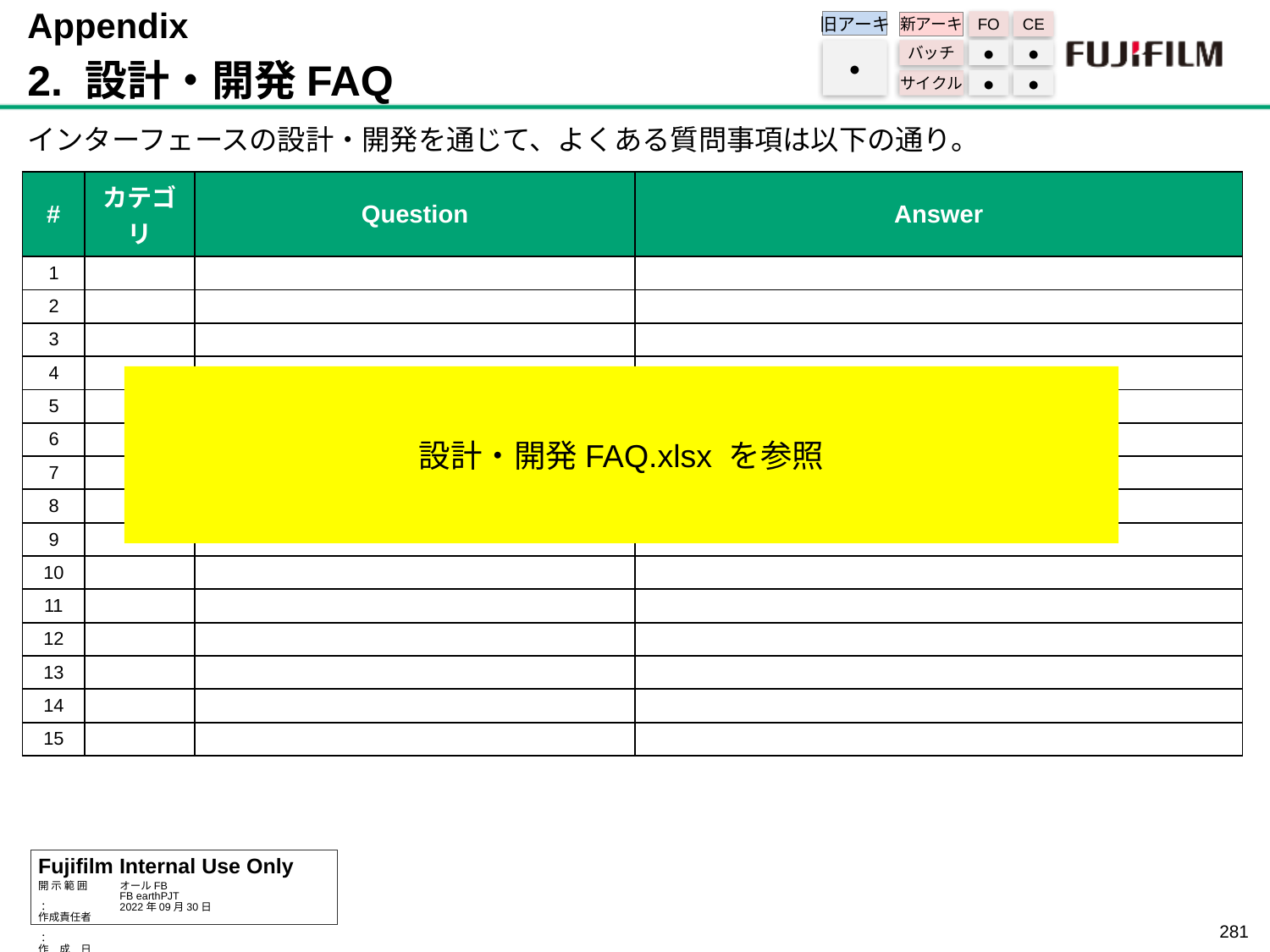

Appendix
2. 設計・開発FAQ
旧アーキ
FO
CE
新アーキ
バッチ
●
●
サイクル
●
●
●
インターフェースの設計・開発を通じて、よくある質問事項は以下の通り。
| # | カテゴリ | Question | Answer |
| --- | --- | --- | --- |
| 1 |  |  |  |
| 2 |  |  |  |
| 3 |  |  |  |
| 4 |  |  |  |
| 5 |  |  |  |
| 6 |  |  |  |
| 7 |  |  |  |
| 8 |  |  |  |
| 9 |  |  |  |
| 10 |  |  |  |
| 11 |  |  |  |
| 12 |  |  |  |
| 13 |  |  |  |
| 14 |  |  |  |
| 15 |  |  |  |
設計・開発FAQ.xlsx を参照
281